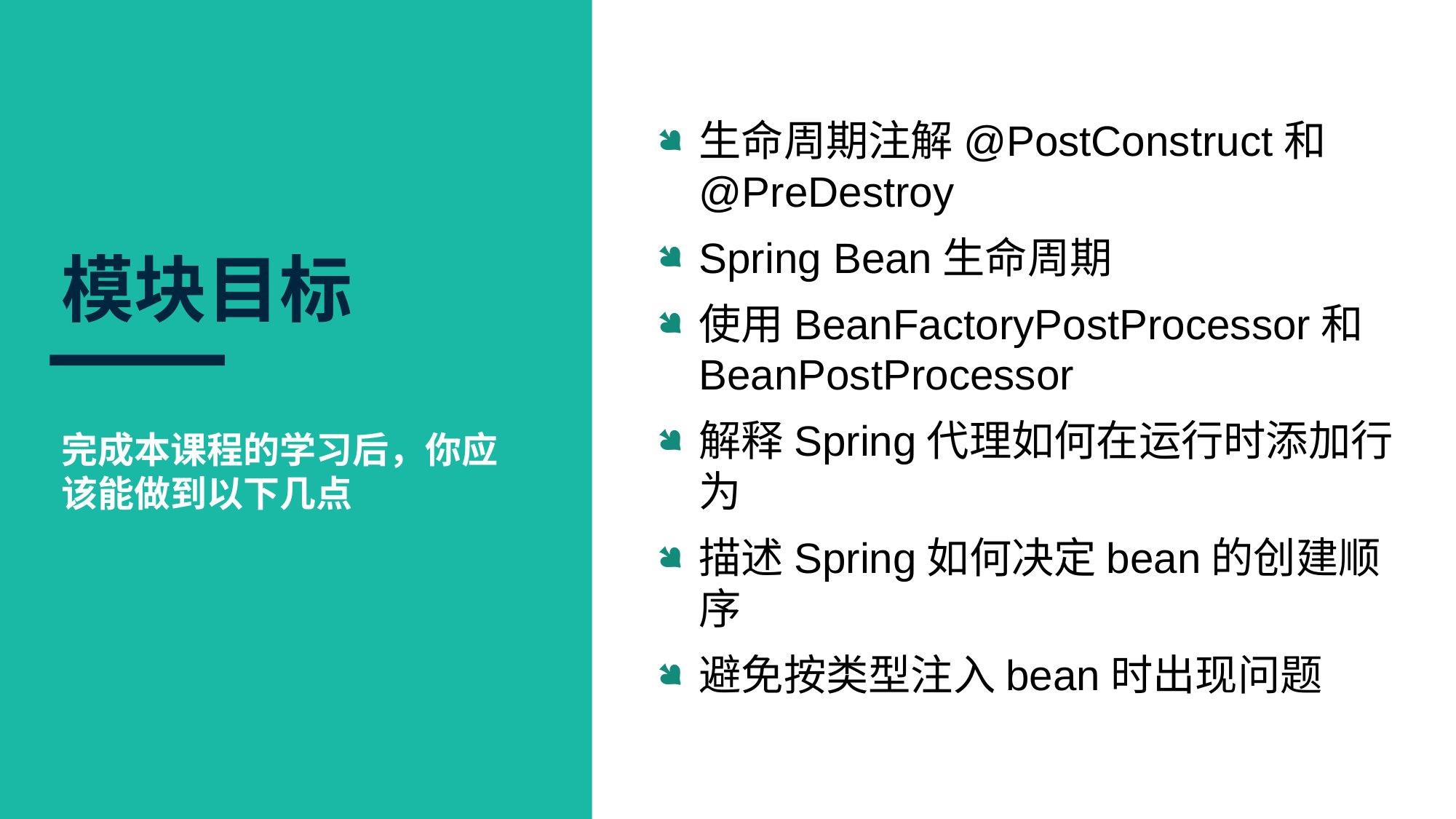

生命周期注解@PostConstruct和@PreDestroy
Spring Bean生命周期
使用BeanFactoryPostProcessor和BeanPostProcessor
解释Spring代理如何在运行时添加行为
描述Spring如何决定bean的创建顺序
避免按类型注入bean时出现问题

# 模块目标
完成本课程的学习后，你应该能做到以下几点